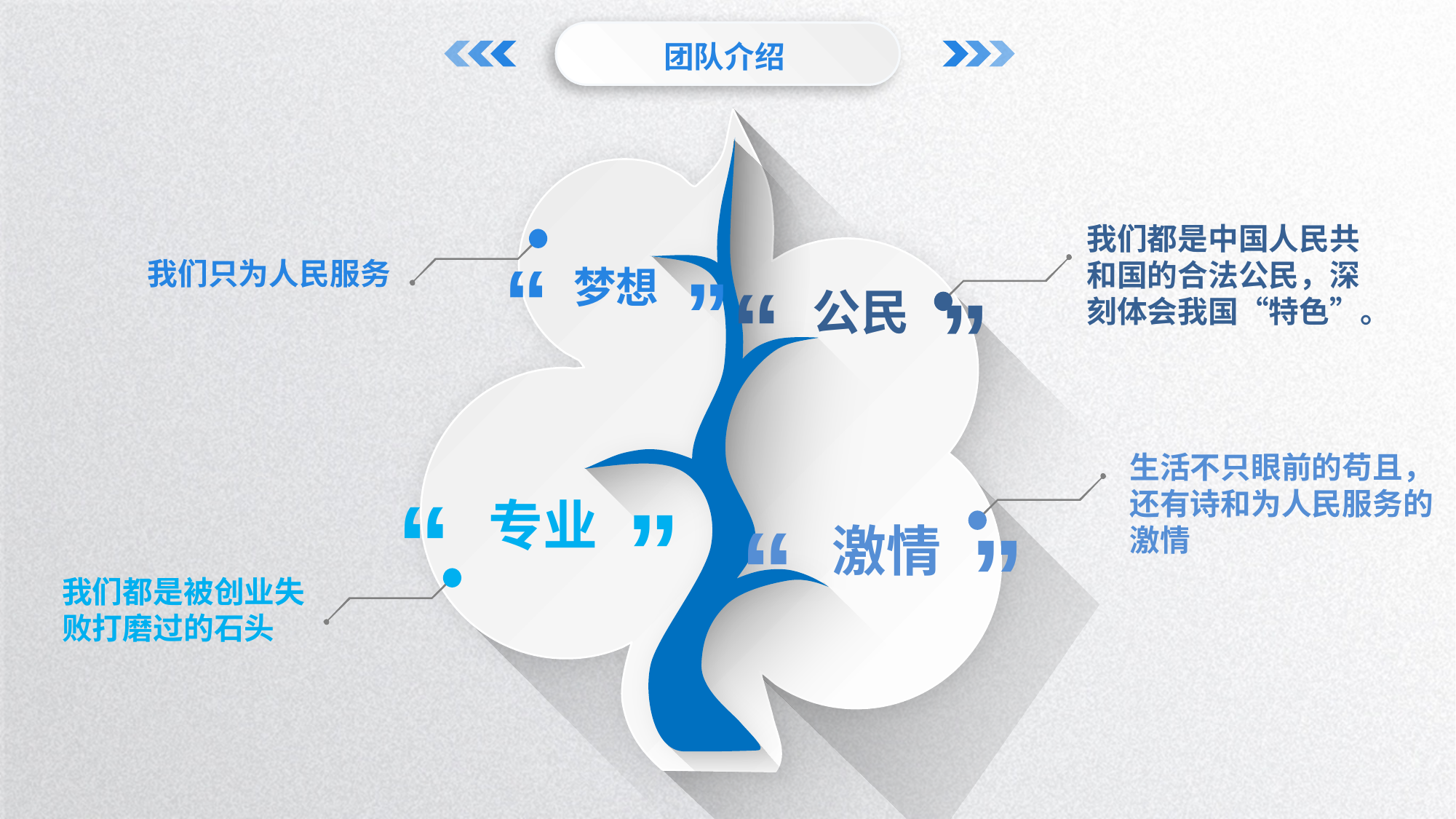

团队介绍

我们都是中国人民共和国的合法公民，深刻体会我国“特色”。
“
“
梦想

“
“
公民
我们只为人民服务

“
“
专业
生活不只眼前的苟且，还有诗和为人民服务的激情
“
“
激情

我们都是被创业失败打磨过的石头